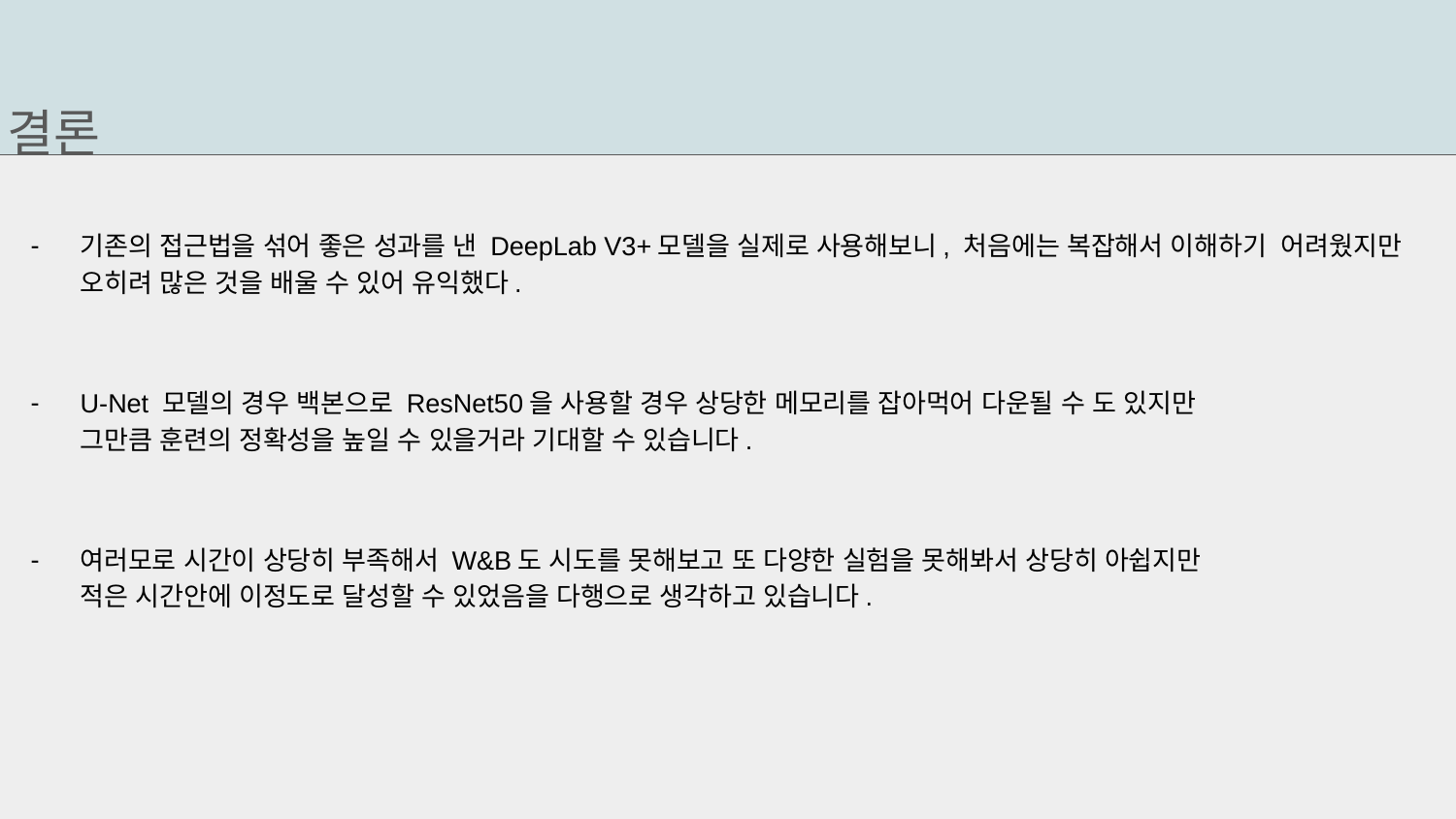

결론

기존의 접근법을 섞어 좋은 성과를 낸 DeepLab V3+모델을 실제로 사용해보니, 처음에는 복잡해서 이해하기  어려웠지만 오히려 많은 것을 배울 수 있어 유익했다.

U-Net 모델의 경우 백본으로 ResNet50을 사용할 경우 상당한 메모리를 잡아먹어 다운될 수 도 있지만
그만큼 훈련의 정확성을 높일 수 있을거라 기대할 수 있습니다.

여러모로 시간이 상당히 부족해서 W&B도 시도를 못해보고 또 다양한 실험을 못해봐서 상당히 아쉽지만
적은 시간안에 이정도로 달성할 수 있었음을 다행으로 생각하고 있습니다.